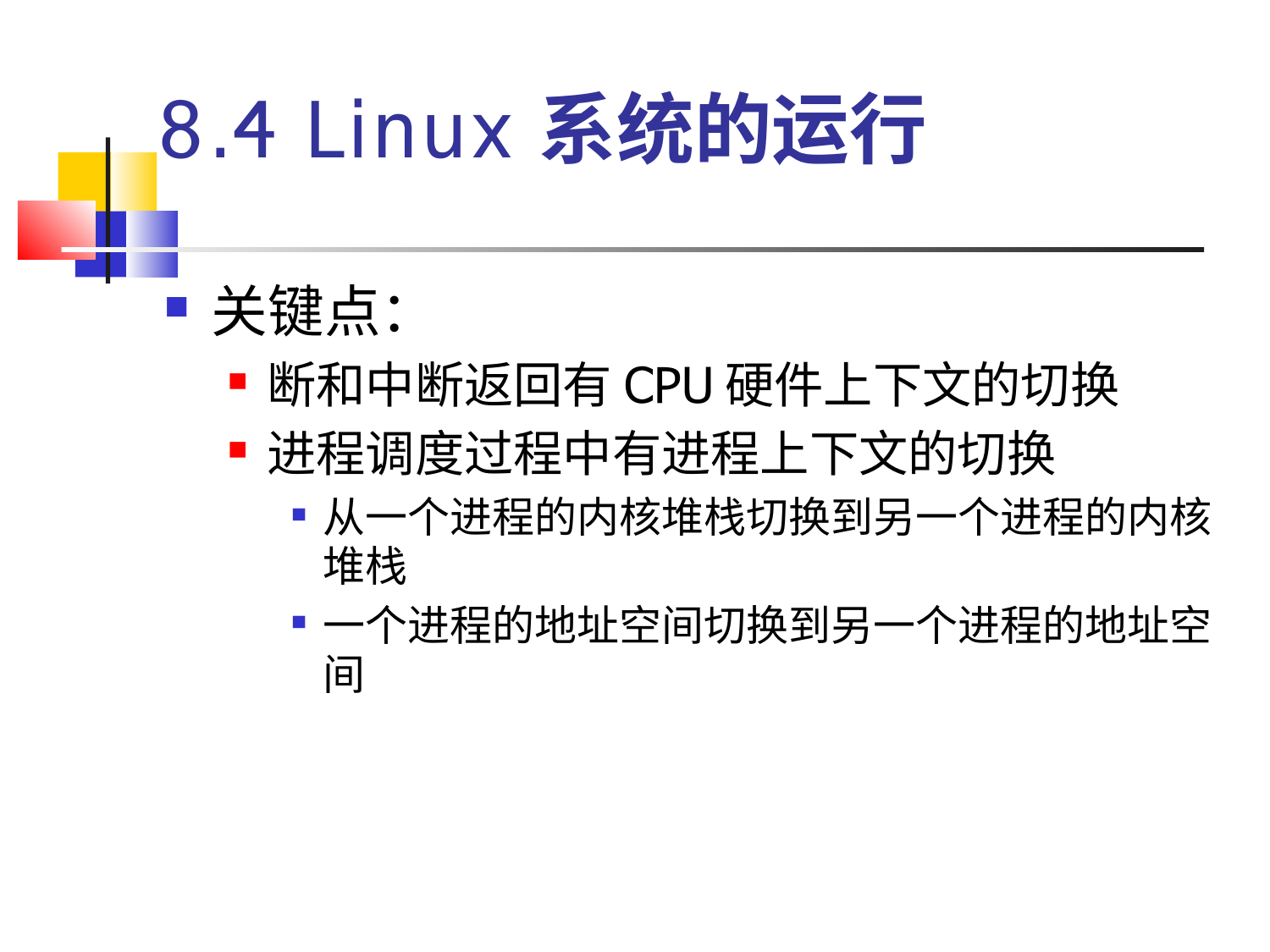

# 8.4 Linux系统的运行
关键点：
断和中断返回有CPU硬件上下文的切换
进程调度过程中有进程上下文的切换
从一个进程的内核堆栈切换到另一个进程的内核堆栈
一个进程的地址空间切换到另一个进程的地址空间